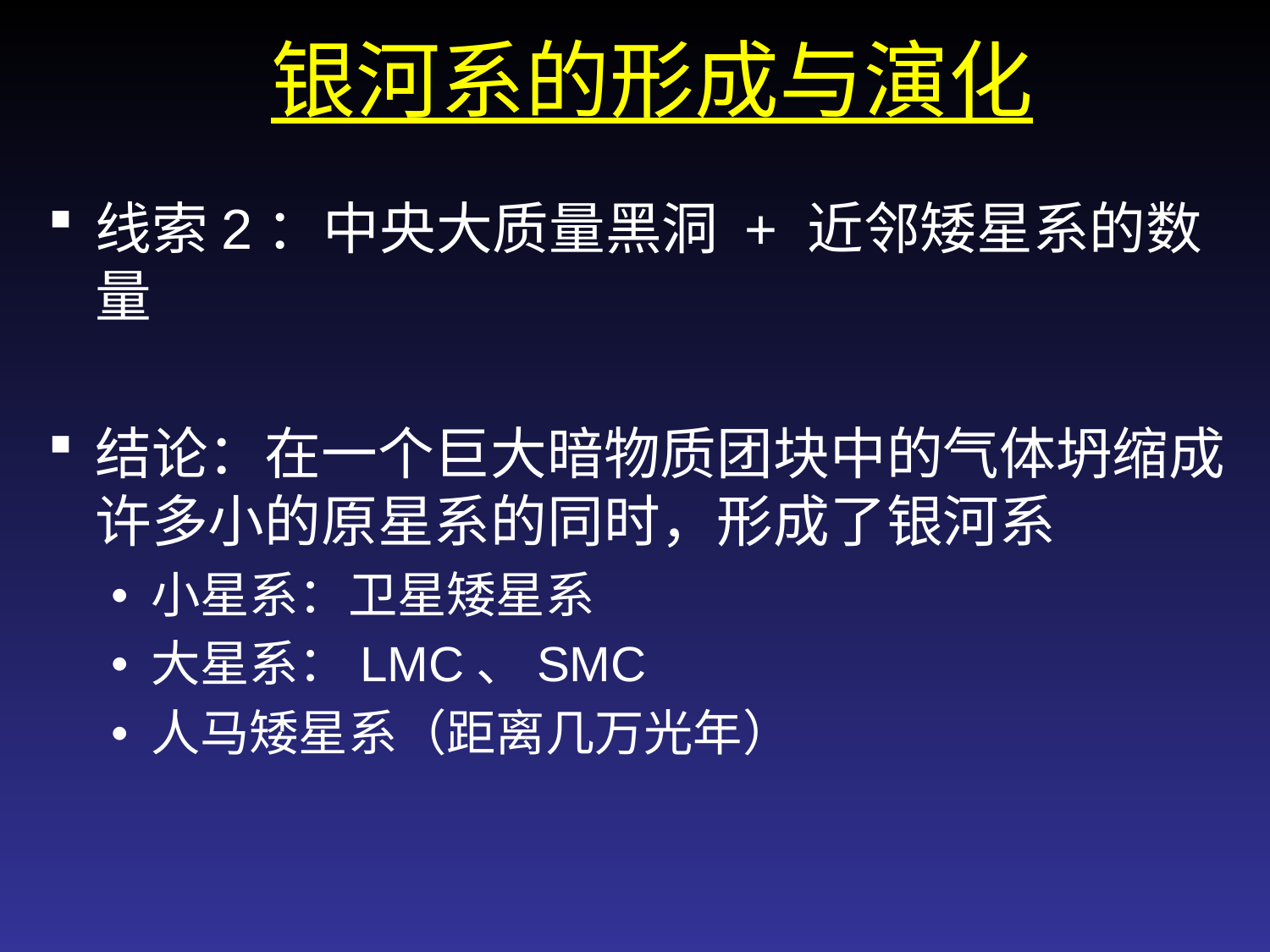

# 银河系的形成与演化
线索2：中央大质量黑洞 + 近邻矮星系的数量

结论：在一个巨大暗物质团块中的气体坍缩成许多小的原星系的同时，形成了银河系
小星系：卫星矮星系
大星系：LMC、SMC
人马矮星系（距离几万光年）